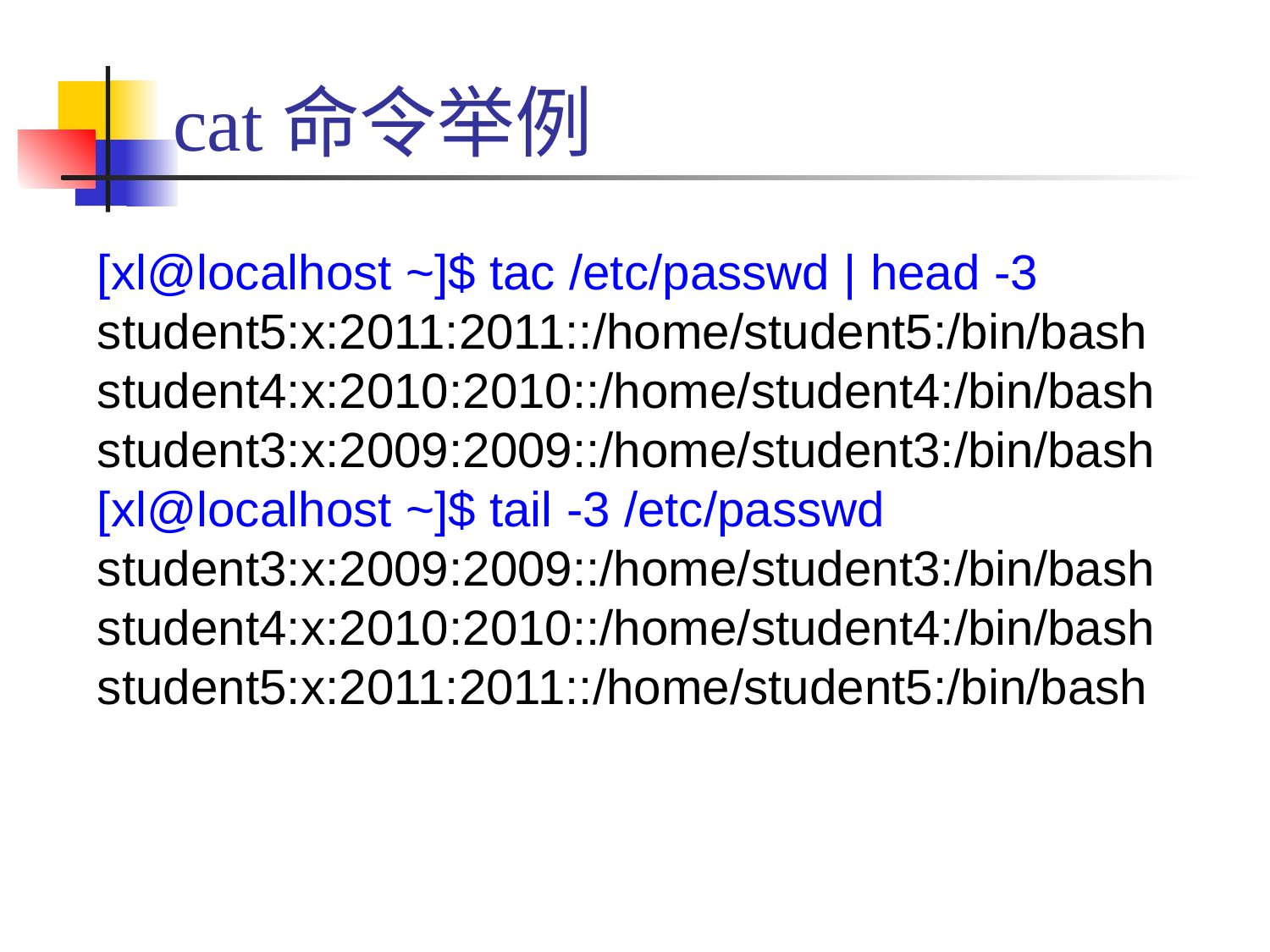

# cat命令举例
[xl@localhost ~]$ tac /etc/passwd | head -3
student5:x:2011:2011::/home/student5:/bin/bash
student4:x:2010:2010::/home/student4:/bin/bash
student3:x:2009:2009::/home/student3:/bin/bash
[xl@localhost ~]$ tail -3 /etc/passwd
student3:x:2009:2009::/home/student3:/bin/bash
student4:x:2010:2010::/home/student4:/bin/bash
student5:x:2011:2011::/home/student5:/bin/bash